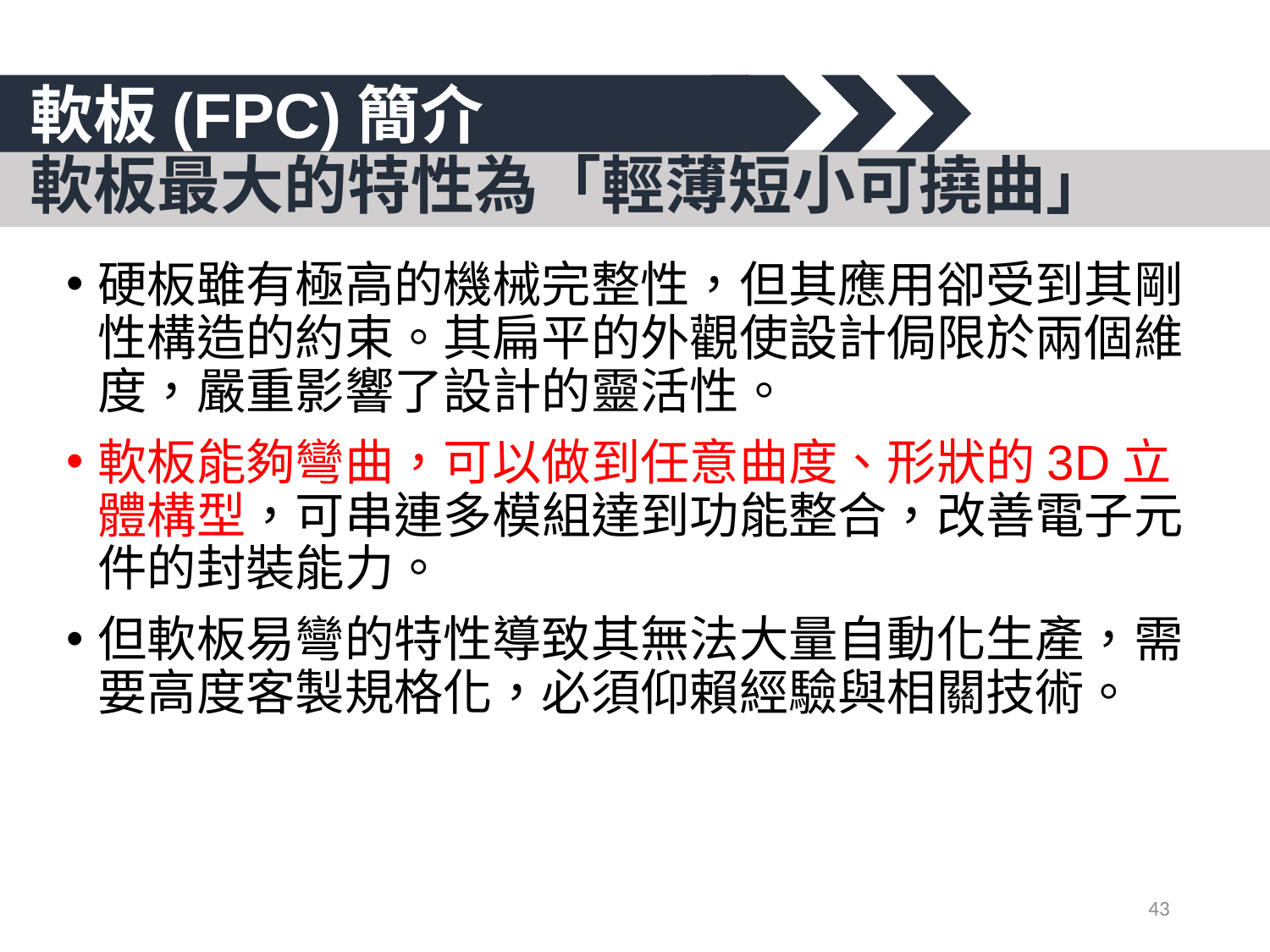

軟板(FPC)簡介
軟板最大的特性為「輕薄短小可撓曲」
硬板雖有極高的機械完整性，但其應用卻受到其剛性構造的約束。其扁平的外觀使設計侷限於兩個維度，嚴重影響了設計的靈活性。
軟板能夠彎曲，可以做到任意曲度、形狀的3D立體構型，可串連多模組達到功能整合，改善電子元件的封裝能力。
但軟板易彎的特性導致其無法大量自動化生產，需要高度客製規格化，必須仰賴經驗與相關技術。

43